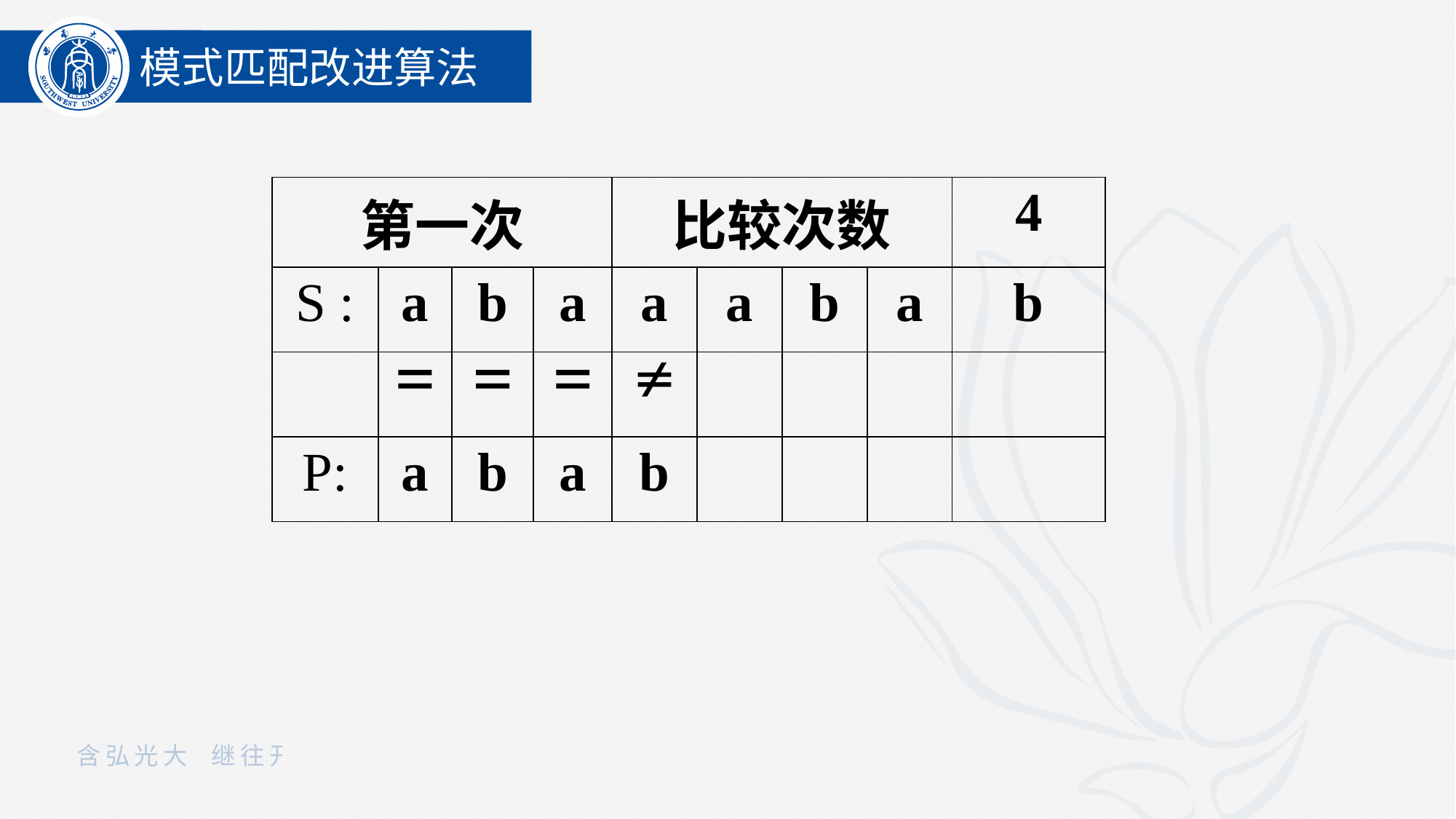

模式匹配改进算法
| 第一次 |  |  |  | 比较次数 |  |  |  | 4 |
| --- | --- | --- | --- | --- | --- | --- | --- | --- |
| S : | a | b | a | a | a | b | a | b |
|  | = | = | = | ≠ |  |  |  |  |
| P: | a | b | a | b |  |  |  |  |